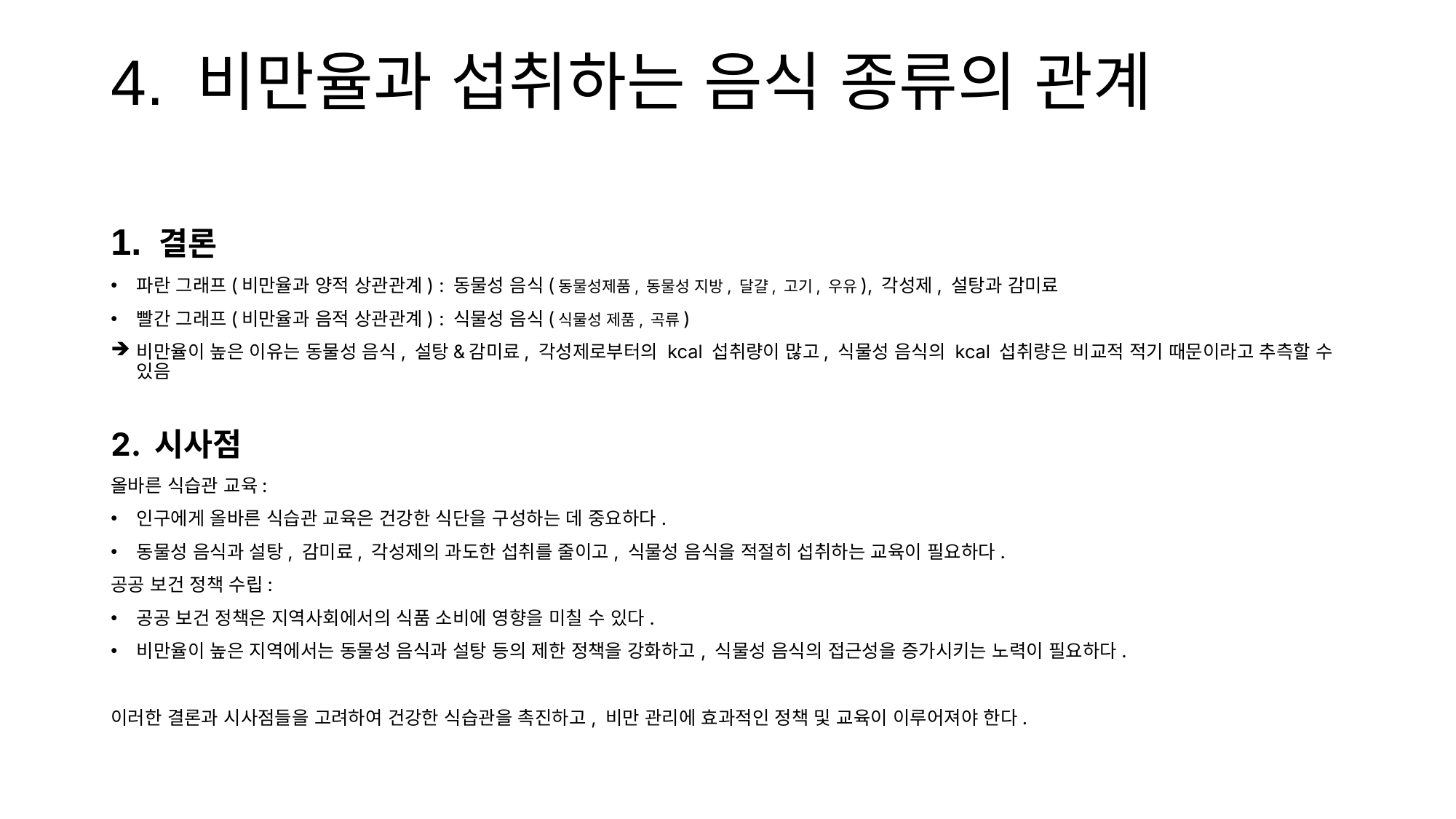

# 4. 비만율과 섭취하는 음식 종류의 관계
1. 결론
파란 그래프(비만율과 양적 상관관계) : 동물성 음식(동물성제품, 동물성 지방, 달걀, 고기, 우유), 각성제, 설탕과 감미료
빨간 그래프(비만율과 음적 상관관계) : 식물성 음식(식물성 제품, 곡류)
비만율이 높은 이유는 동물성 음식, 설탕&감미료, 각성제로부터의 kcal 섭취량이 많고, 식물성 음식의 kcal 섭취량은 비교적 적기 때문이라고 추측할 수 있음

2. 시사점
올바른 식습관 교육:
인구에게 올바른 식습관 교육은 건강한 식단을 구성하는 데 중요하다.
동물성 음식과 설탕, 감미료, 각성제의 과도한 섭취를 줄이고, 식물성 음식을 적절히 섭취하는 교육이 필요하다.
공공 보건 정책 수립:
공공 보건 정책은 지역사회에서의 식품 소비에 영향을 미칠 수 있다.
비만율이 높은 지역에서는 동물성 음식과 설탕 등의 제한 정책을 강화하고, 식물성 음식의 접근성을 증가시키는 노력이 필요하다.

이러한 결론과 시사점들을 고려하여 건강한 식습관을 촉진하고, 비만 관리에 효과적인 정책 및 교육이 이루어져야 한다.